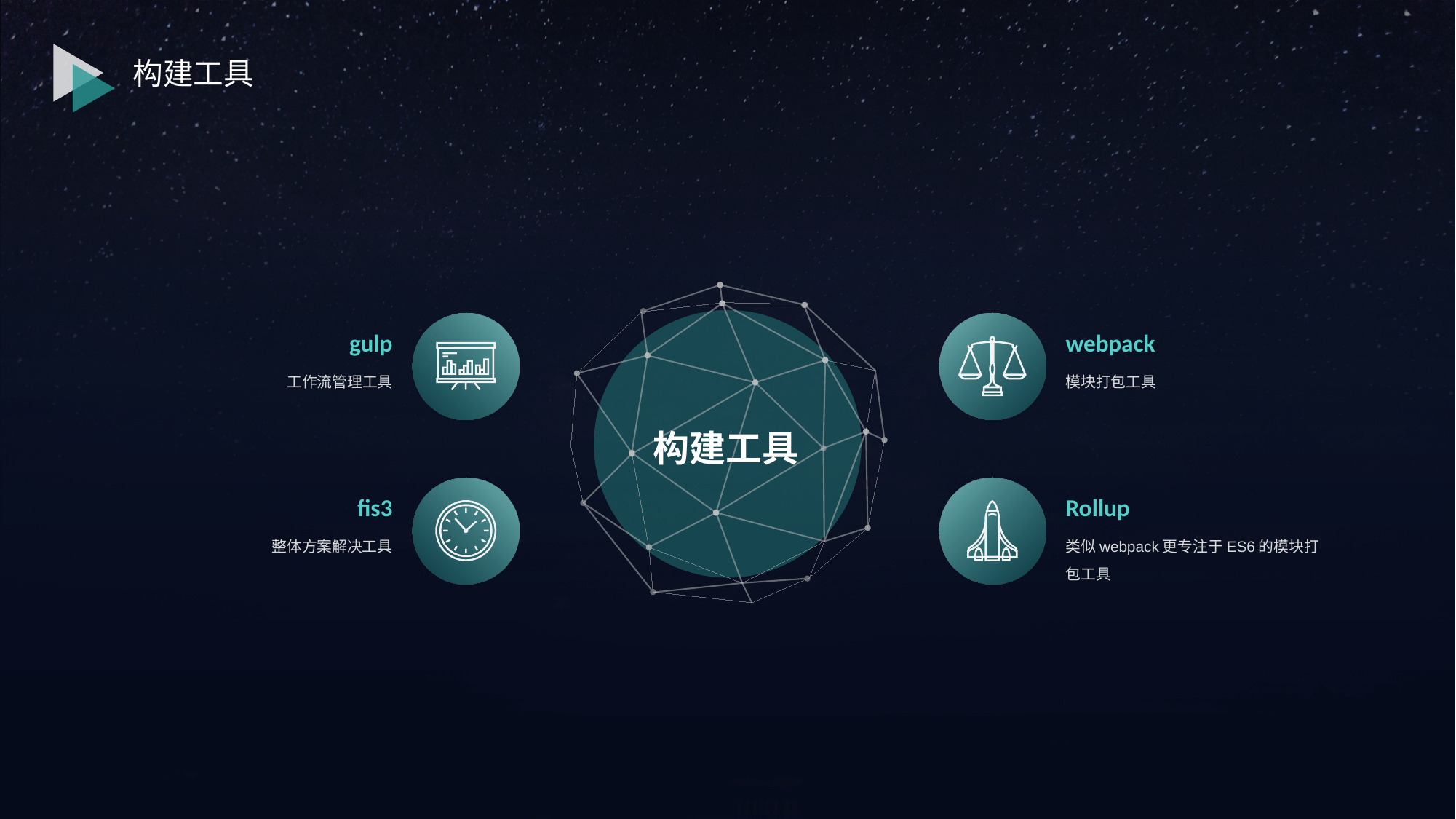

构建工具

构建工具

gulp
工作流管理工具
webpack
模块打包工具

fis3
整体方案解决工具
Rollup
类似webpack更专注于ES6的模块打包工具